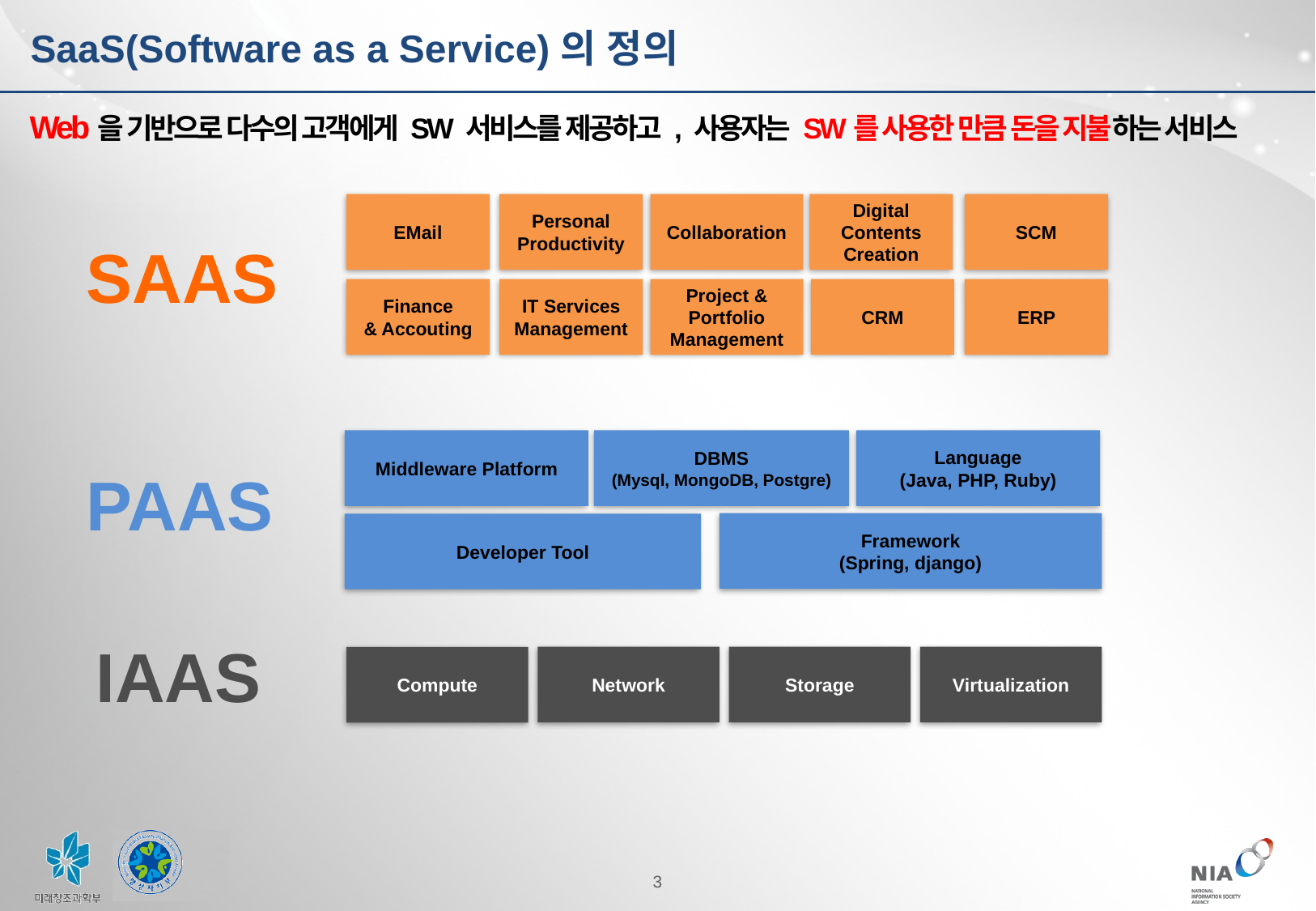

SaaS(Software as a Service)의 정의
Web을 기반으로 다수의 고객에게 SW 서비스를 제공하고 , 사용자는 SW를 사용한 만큼 돈을 지불하는 서비스
EMail
Personal
Productivity

Collaboration

Digital Contents
Creation
SCM
SAAS
Finance
& Accouting
IT Services
Management

Project & Portfolio Management

CRM
ERP
Middleware Platform
DBMS
(Mysql, MongoDB, Postgre)
Language
(Java, PHP, Ruby)
PAAS
Framework
(Spring, django)
Developer Tool
IAAS
Network
Storage
Virtualization
Compute